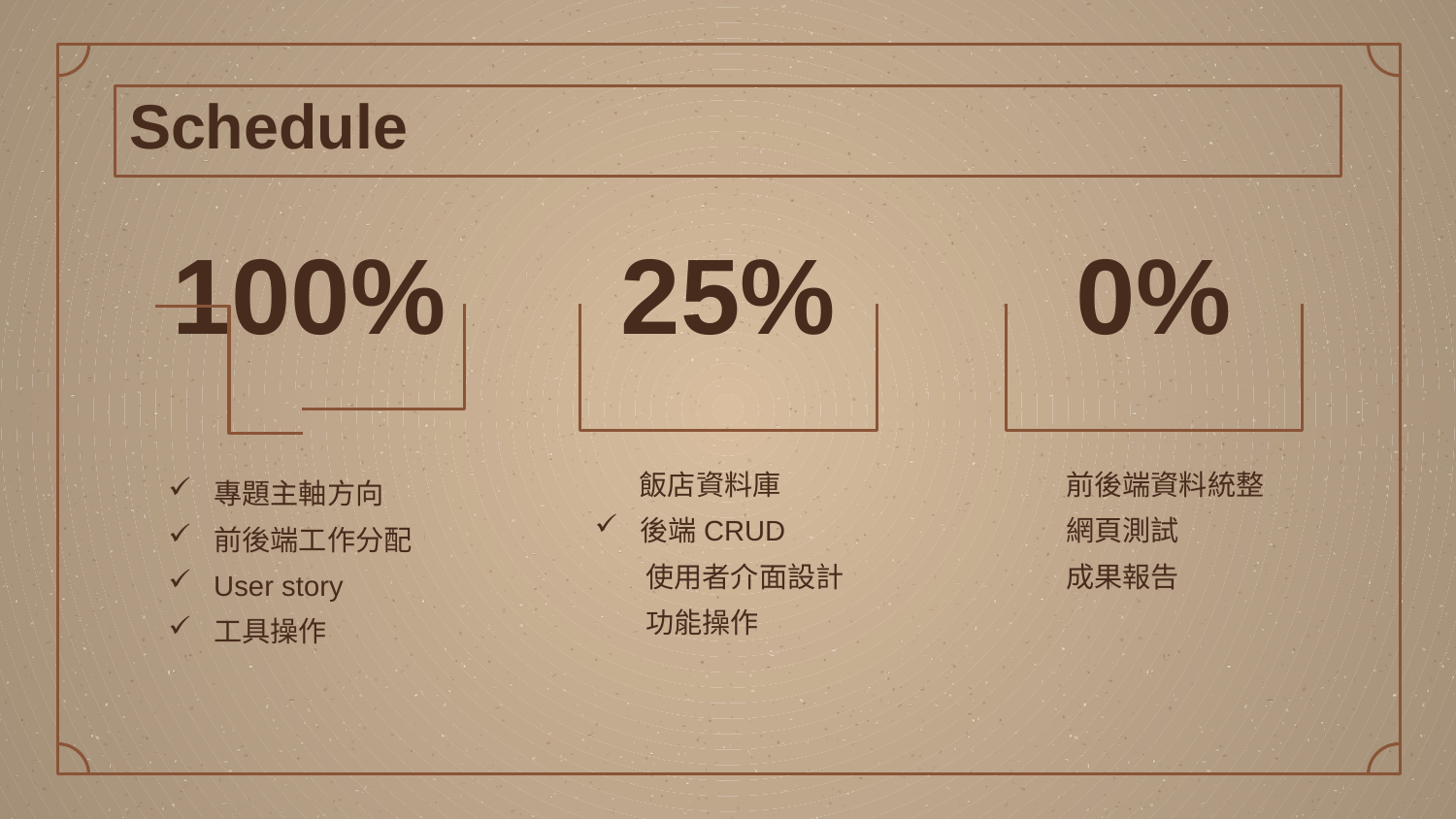

Schedule
# 100%
25%
0%
      前後端資料統整

      網頁測試

      成果報告
      飯店資料庫

後端CRUD

       使用者介面設計

       功能操作
專題主軸方向

前後端工作分配

User story

工具操作